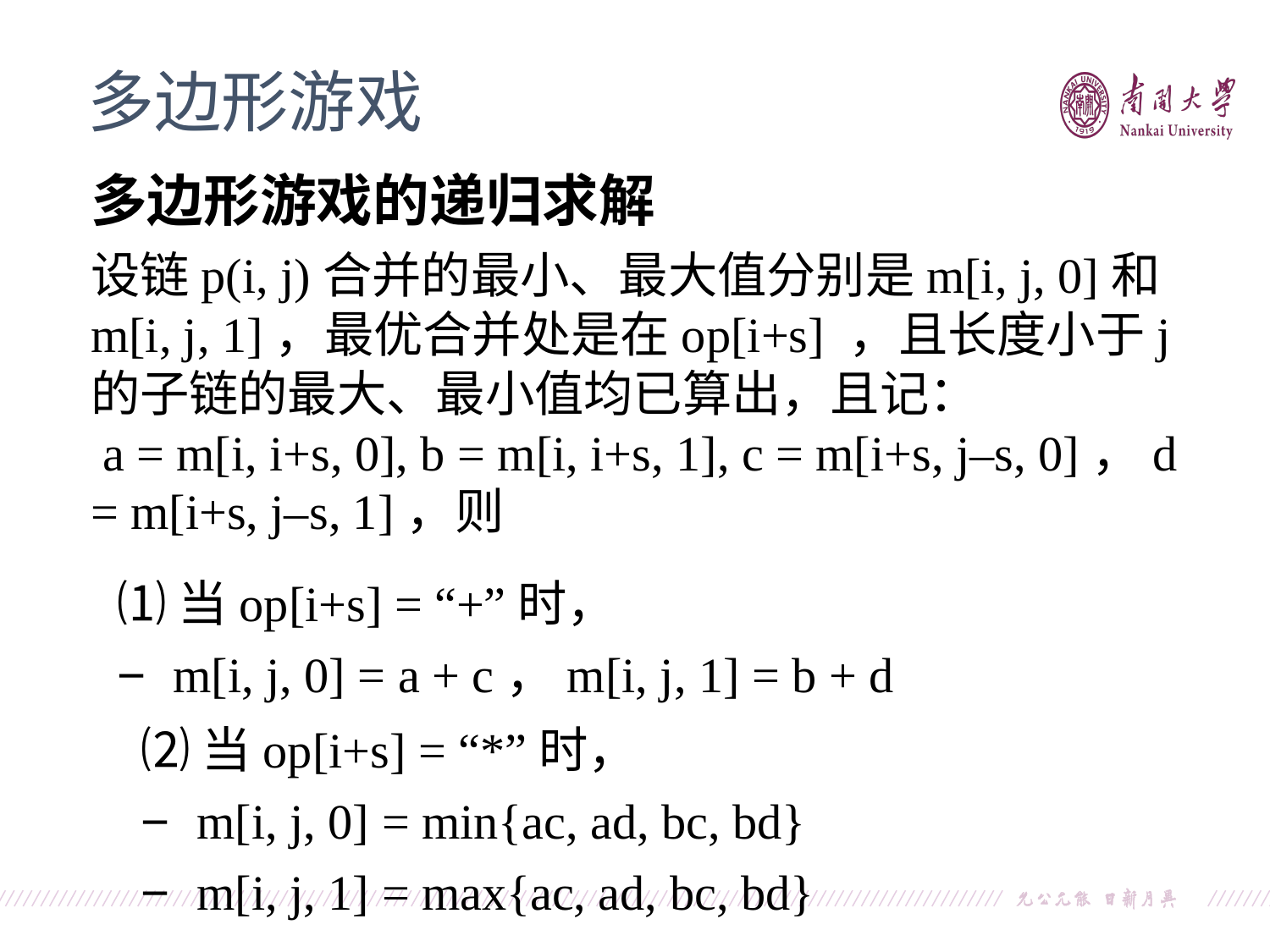

多边形游戏
多边形游戏的递归求解
设链p(i, j)合并的最小、最大值分别是m[i, j, 0]和m[i, j, 1]，最优合并处是在op[i+s] ，且长度小于j的子链的最大、最小值均已算出，且记：
 a = m[i, i+s, 0], b = m[i, i+s, 1], c = m[i+s, j–s, 0]，d = m[i+s, j–s, 1]，则
⑴当op[i+s] = “+”时，
−  m[i, j, 0] = a + c，m[i, j, 1] = b + d
⑵当op[i+s] = “*”时，
−  m[i, j, 0] = min{ac, ad, bc, bd}
−  m[i, j, 1] = max{ac, ad, bc, bd}